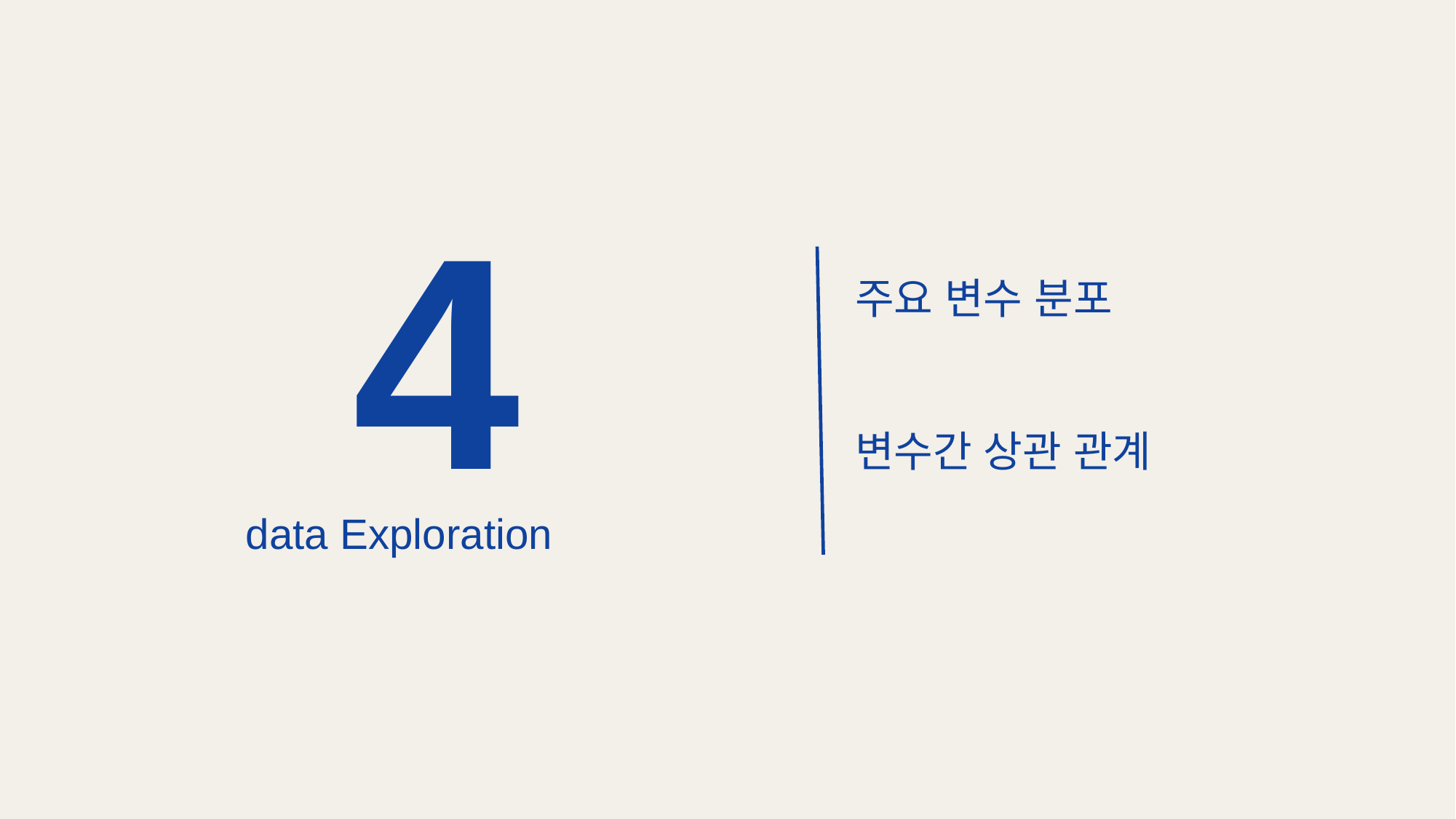

4
주요 변수 분포

변수간 상관 관계

data Exploration